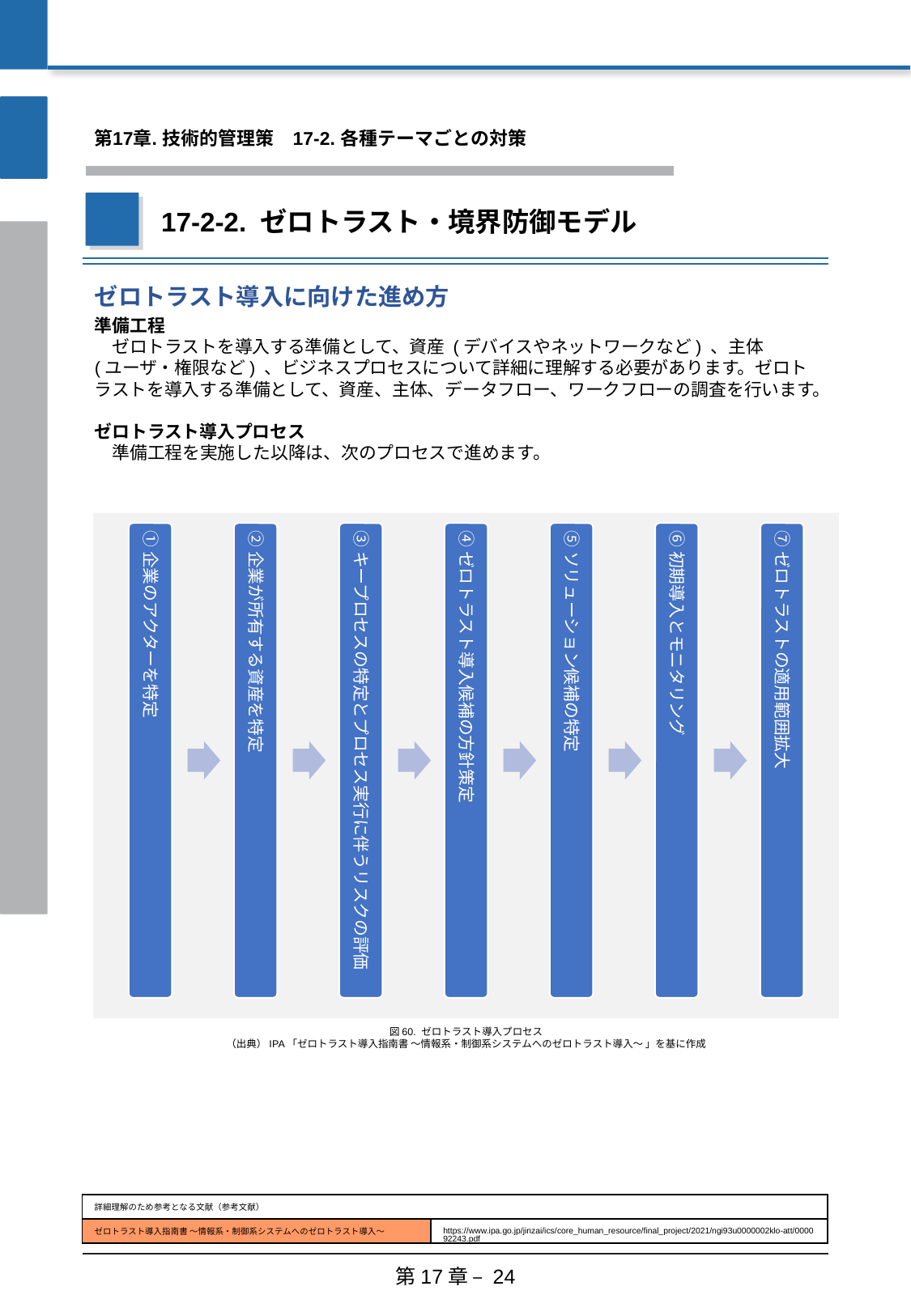

第17章. 技術的管理策
　17-2. 各種テーマごとの対策
17-2-2. ゼロトラスト・境界防御モデル
ゼロトラスト導入に向けた進め方
準備工程
　ゼロトラストを導入する準備として、資産 (デバイスやネットワークなど) 、主体 (ユーザ・権限など) 、ビジネスプロセスについて詳細に理解する必要があります。ゼロトラストを導入する準備として、資産、主体、データフロー、ワークフローの調査を行います。

ゼロトラスト導入プロセス
　準備工程を実施した以降は、次のプロセスで進めます。

①企業のアクターを特定

②企業が所有する資産を特定

③キープロセスの特定とプロセス実行に伴うリスクの評価

④ゼロトラスト導入候補の方針策定

⑤ソリューション候補の特定

⑥初期導入とモニタリング

⑦ゼロトラストの適用範囲拡大
図60. ゼロトラスト導入プロセス
（出典）IPA「ゼロトラスト導入指南書 〜情報系・制御系システムへのゼロトラスト導入〜 」を基に作成
| 詳細理解のため参考となる文献（参考文献） |  |
| --- | --- |
| ゼロトラスト導入指南書 〜情報系・制御系システムへのゼロトラスト導入〜 | https://www.ipa.go.jp/jinzai/ics/core\_human\_resource/final\_project/2021/ngi93u0000002klo-att/000092243.pdf |
第17章 – 24